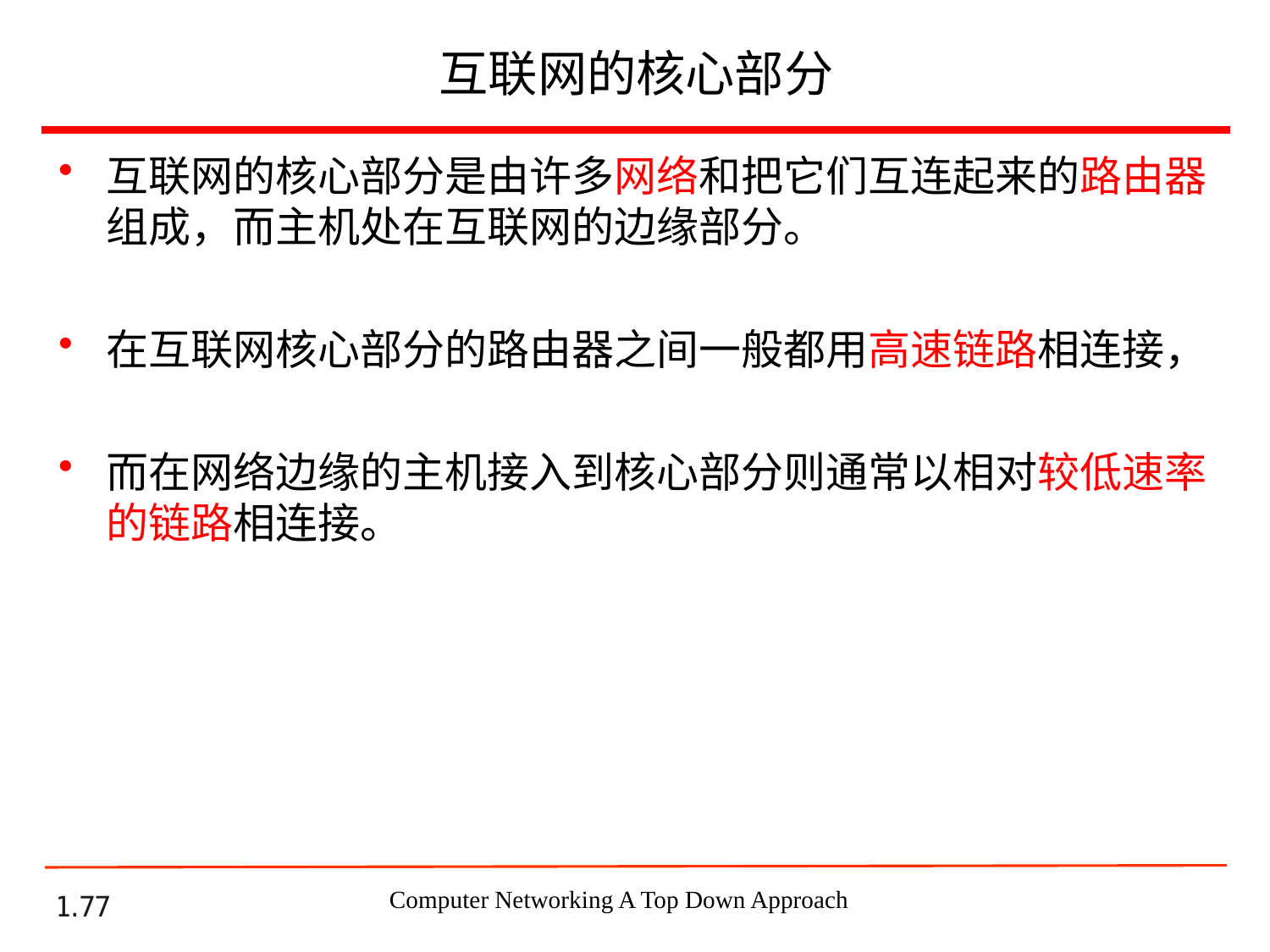

互联网的核心部分
互联网的核心部分是由许多网络和把它们互连起来的路由器组成，而主机处在互联网的边缘部分。

在互联网核心部分的路由器之间一般都用高速链路相连接，

而在网络边缘的主机接入到核心部分则通常以相对较低速率的链路相连接。